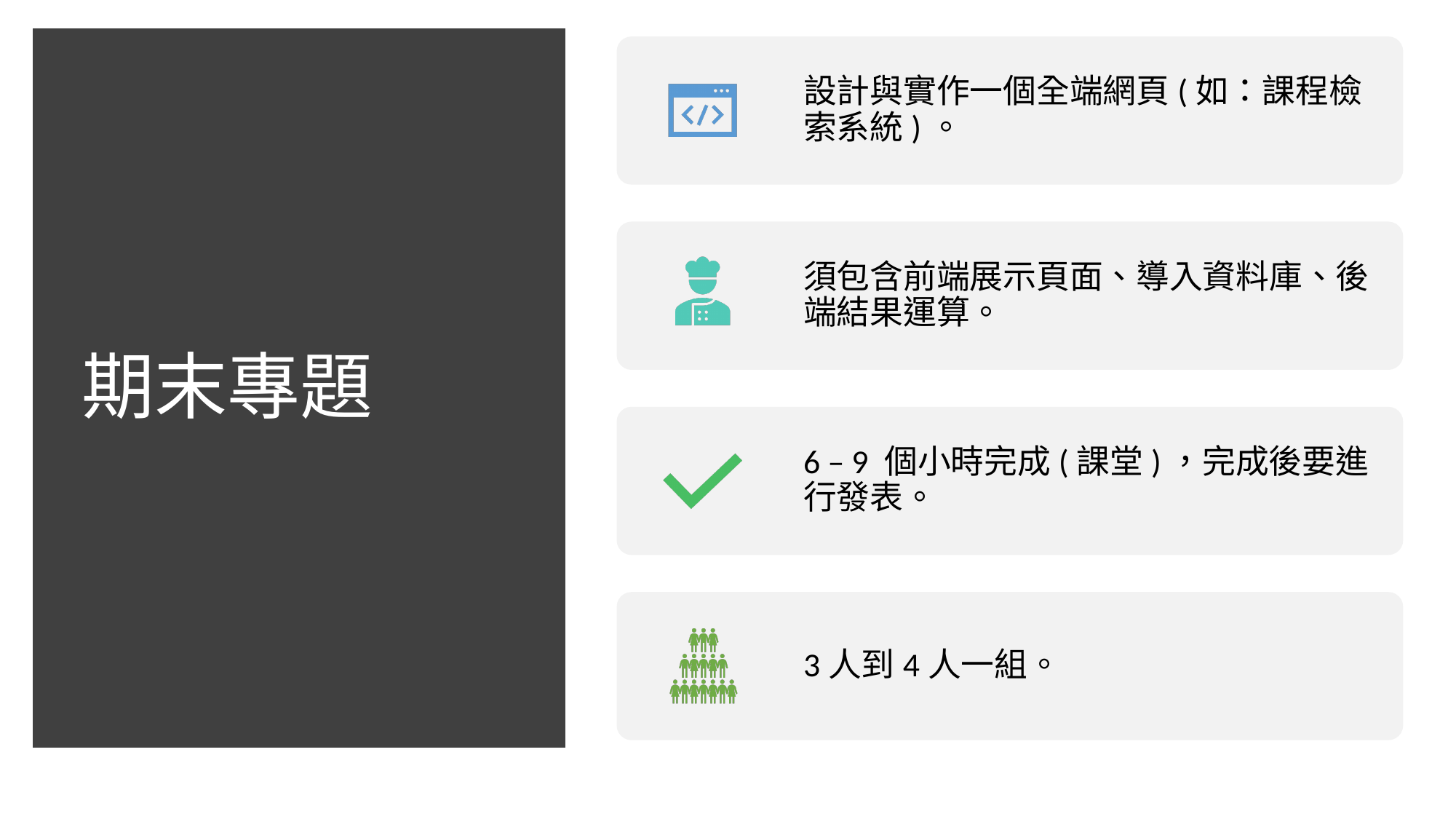

設計與實作一個全端網頁(如：課程檢索系統)。
須包含前端展示頁面、導入資料庫、後端結果運算。
6 – 9 個小時完成(課堂)，完成後要進行發表。
3人到4人一組。
# 期末專題